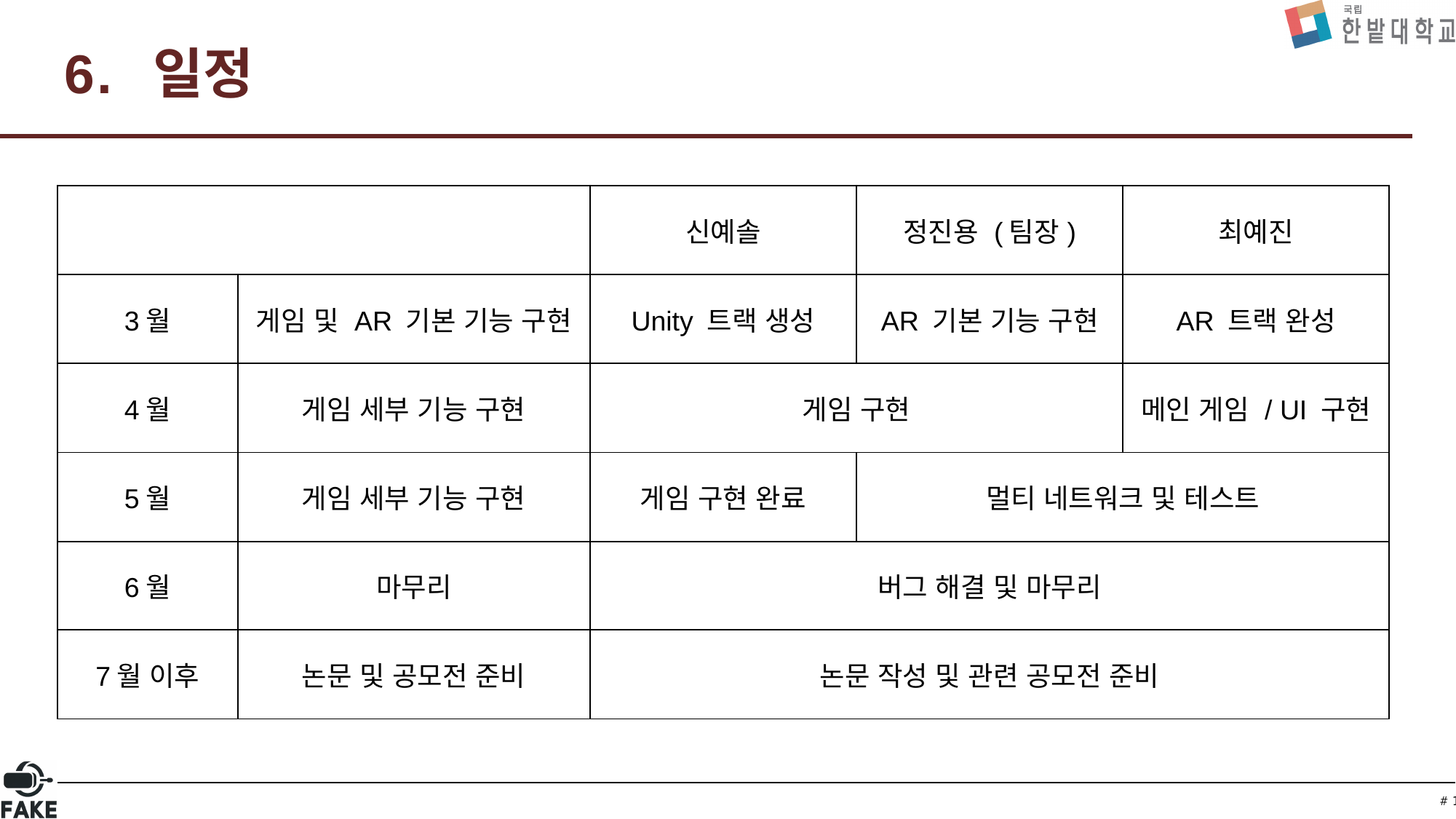

# 일정
|  |  | 신예솔 | 정진용 (팀장) | 최예진 |
| --- | --- | --- | --- | --- |
| 3월 | 게임 및 AR 기본 기능 구현 | Unity 트랙 생성 | AR 기본 기능 구현 | AR 트랙 완성 |
| 4월 | 게임 세부 기능 구현 | 게임 구현 |  | 메인 게임 / UI 구현 |
| 5월 | 게임 세부 기능 구현 | 게임 구현 완료 | 멀티 네트워크 및 테스트 |  |
| 6월 | 마무리 | 버그 해결 및 마무리 |  |  |
| 7월 이후 | 논문 및 공모전 준비 | 논문 작성 및 관련 공모전 준비 |  |  |